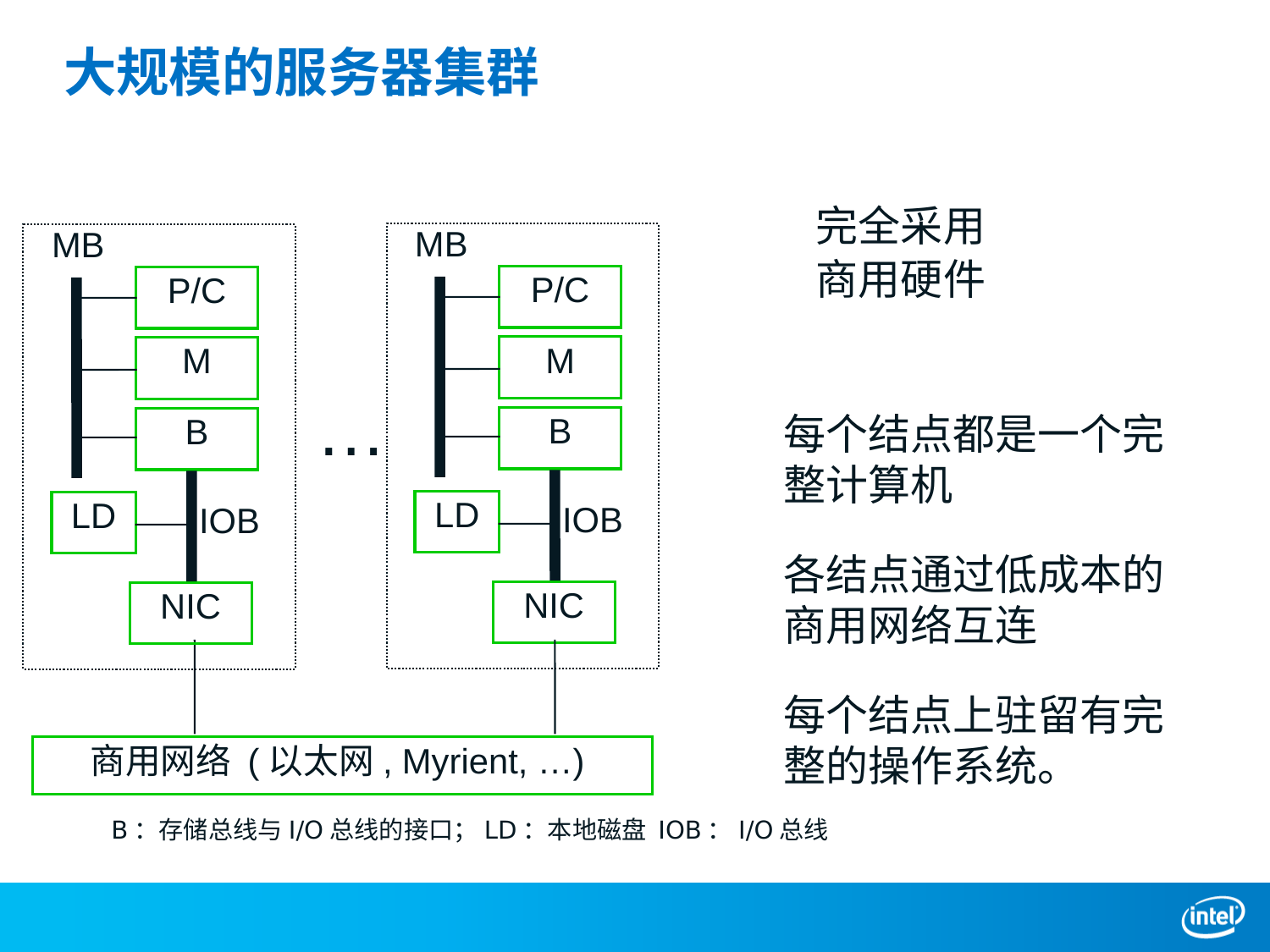

# 大规模的服务器集群
完全采用
商用硬件
MB

P/C

M

B

LD
IOB

NIC
MB

P/C

M

B

LD
IOB

NIC
…

商用网络 (以太网, Myrient, …)
每个结点都是一个完整计算机
各结点通过低成本的商用网络互连
每个结点上驻留有完整的操作系统。

B：存储总线与I/O总线的接口；LD：本地磁盘 IOB：I/O总线